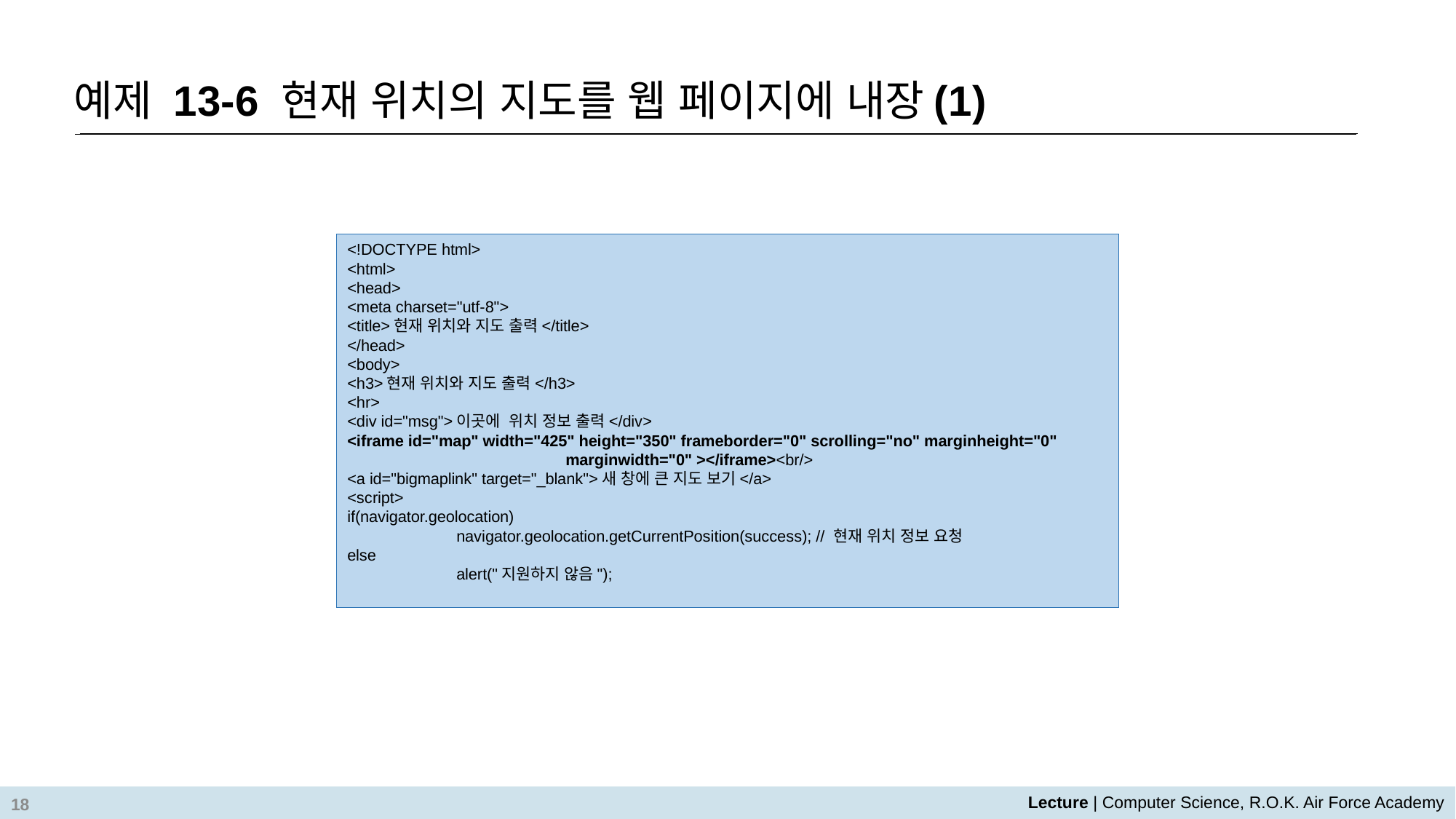

예제 13-6 현재 위치의 지도를 웹 페이지에 내장(1)

<!DOCTYPE html>
<html>
<head>
<meta charset="utf-8">
<title>현재 위치와 지도 출력</title>
</head>
<body>
<h3>현재 위치와 지도 출력</h3>
<hr>
<div id="msg">이곳에  위치 정보 출력</div>
<iframe id="map" width="425" height="350" frameborder="0" scrolling="no" marginheight="0" 		marginwidth="0" ></iframe><br/>
<a id="bigmaplink" target="_blank">새 창에 큰 지도 보기</a>
<script>
if(navigator.geolocation)
	navigator.geolocation.getCurrentPosition(success); // 현재 위치 정보 요청
else
	alert("지원하지 않음");

18